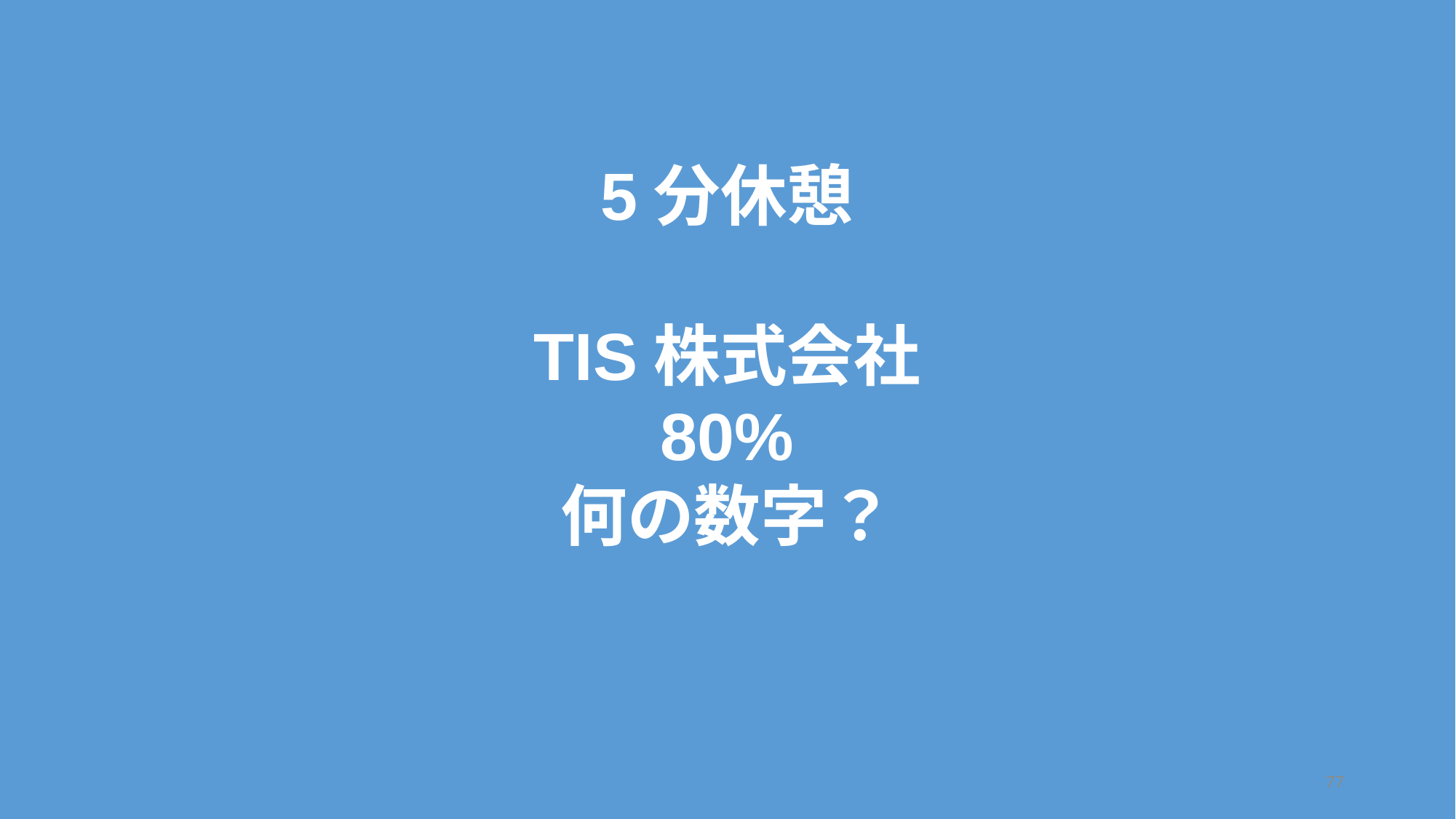

5分休憩

TIS株式会社
80%
何の数字？
デビットカードの決済システム
ＴＩＳ国内シェア率
77